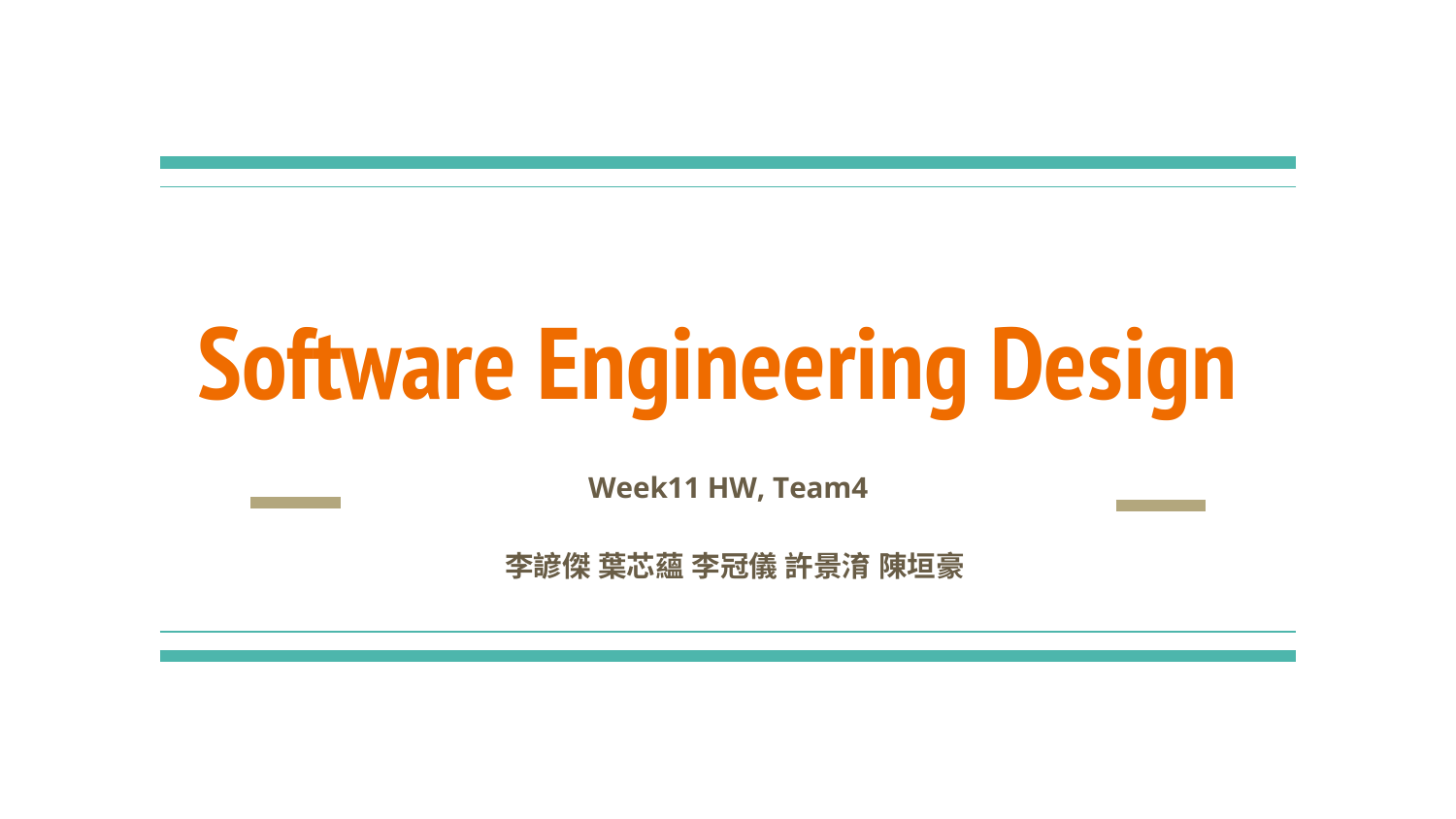

# Software Engineering Design
Week11 HW, Team4
 李諺傑 葉芯蘊 李冠儀 許景淯 陳垣豪